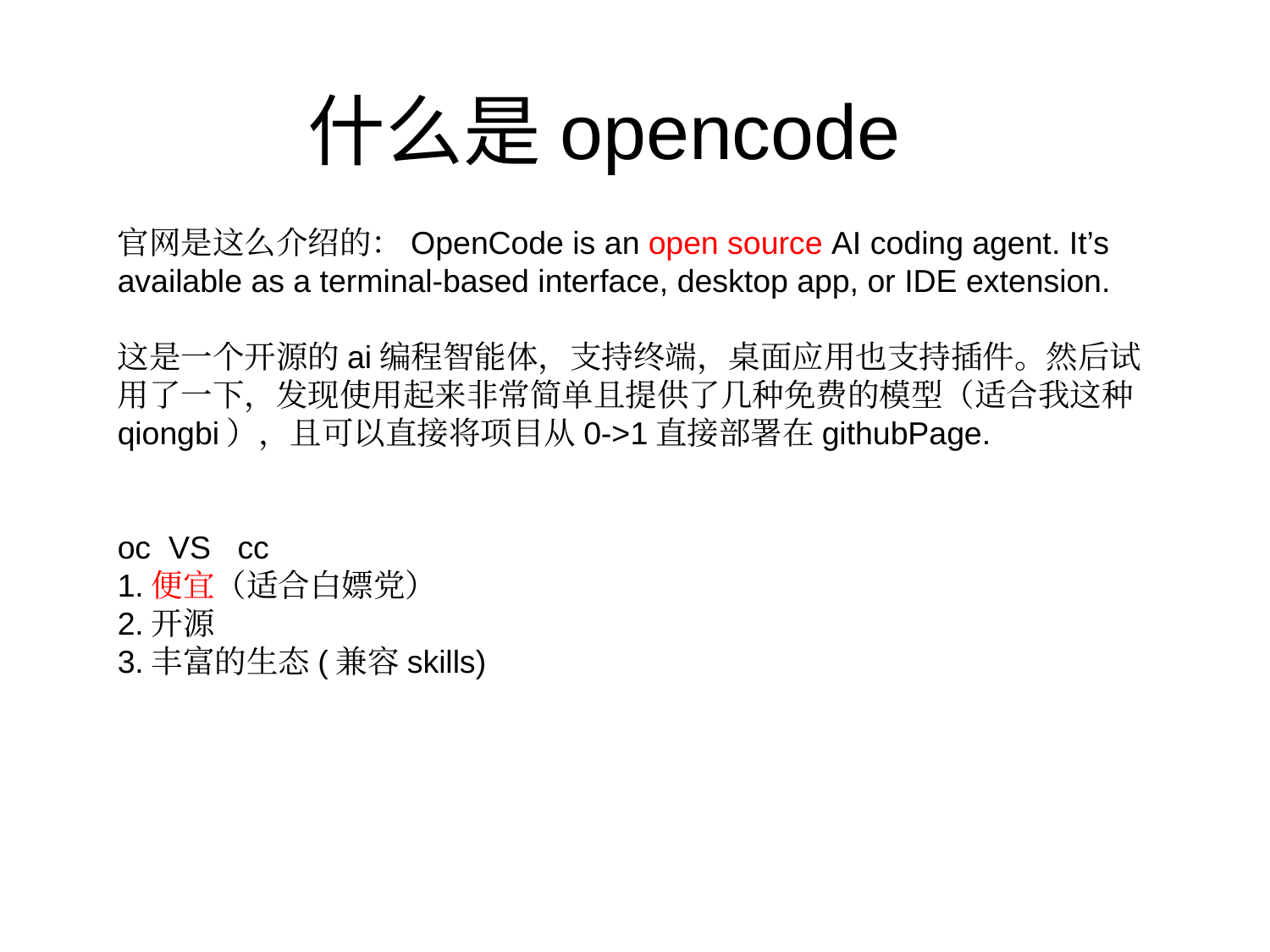

# 什么是opencode
官网是这么介绍的：OpenCode is an open source AI coding agent. It’s available as a terminal-based interface, desktop app, or IDE extension.

这是一个开源的ai编程智能体，支持终端，桌面应用也支持插件。然后试用了一下，发现使用起来非常简单且提供了几种免费的模型（适合我这种qiongbi），且可以直接将项目从0->1直接部署在githubPage.

oc  VS   cc
1.便宜（适合白嫖党）
2.开源
3.丰富的生态(兼容skills)